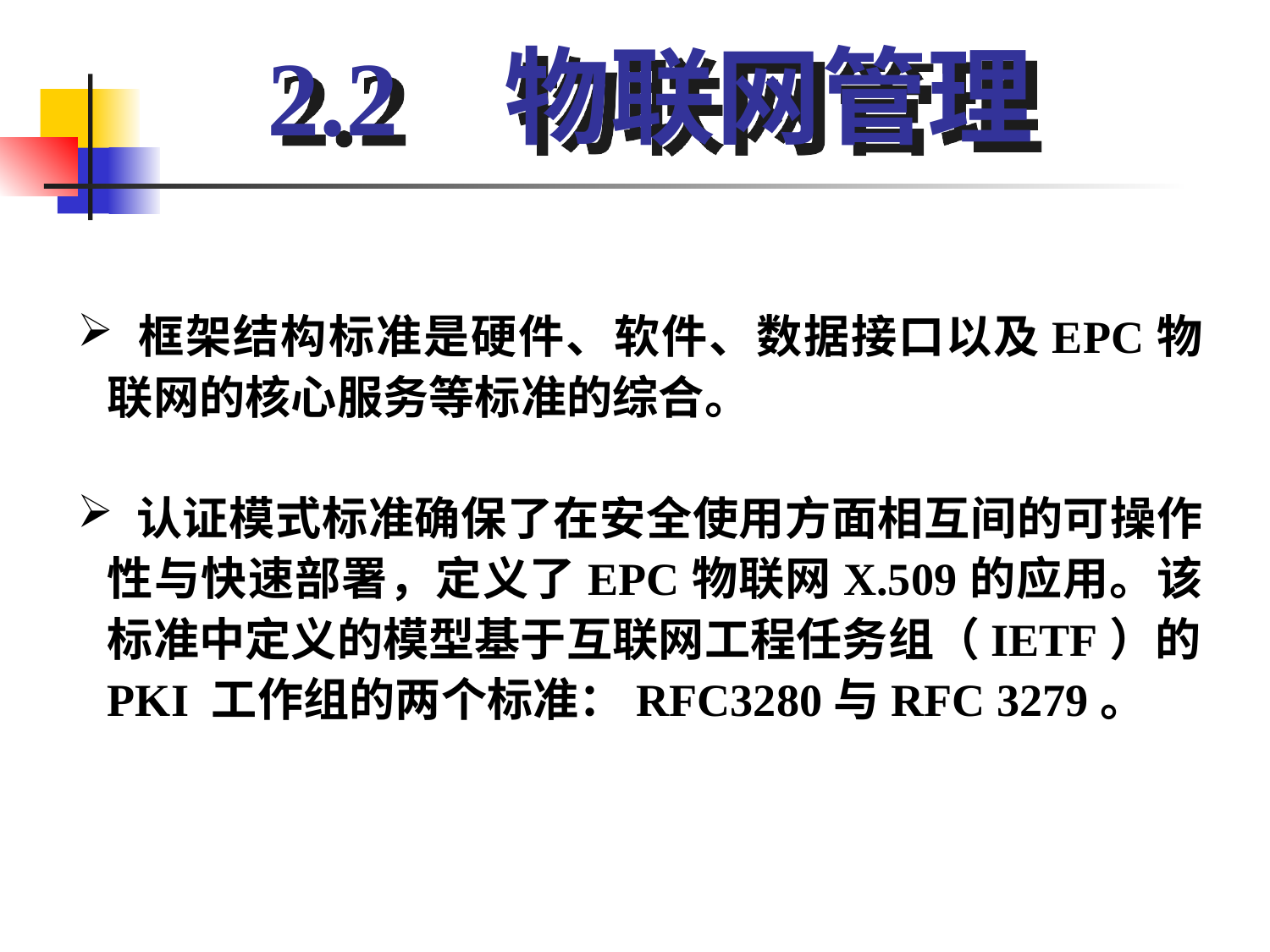

2.2   物联网管理
 框架结构标准是硬件、软件、数据接口以及EPC物联网的核心服务等标准的综合。

 认证模式标准确保了在安全使用方面相互间的可操作性与快速部署，定义了EPC物联网X.509的应用。该标准中定义的模型基于互联网工程任务组（IETF）的PKI 工作组的两个标准：RFC3280与RFC 3279。